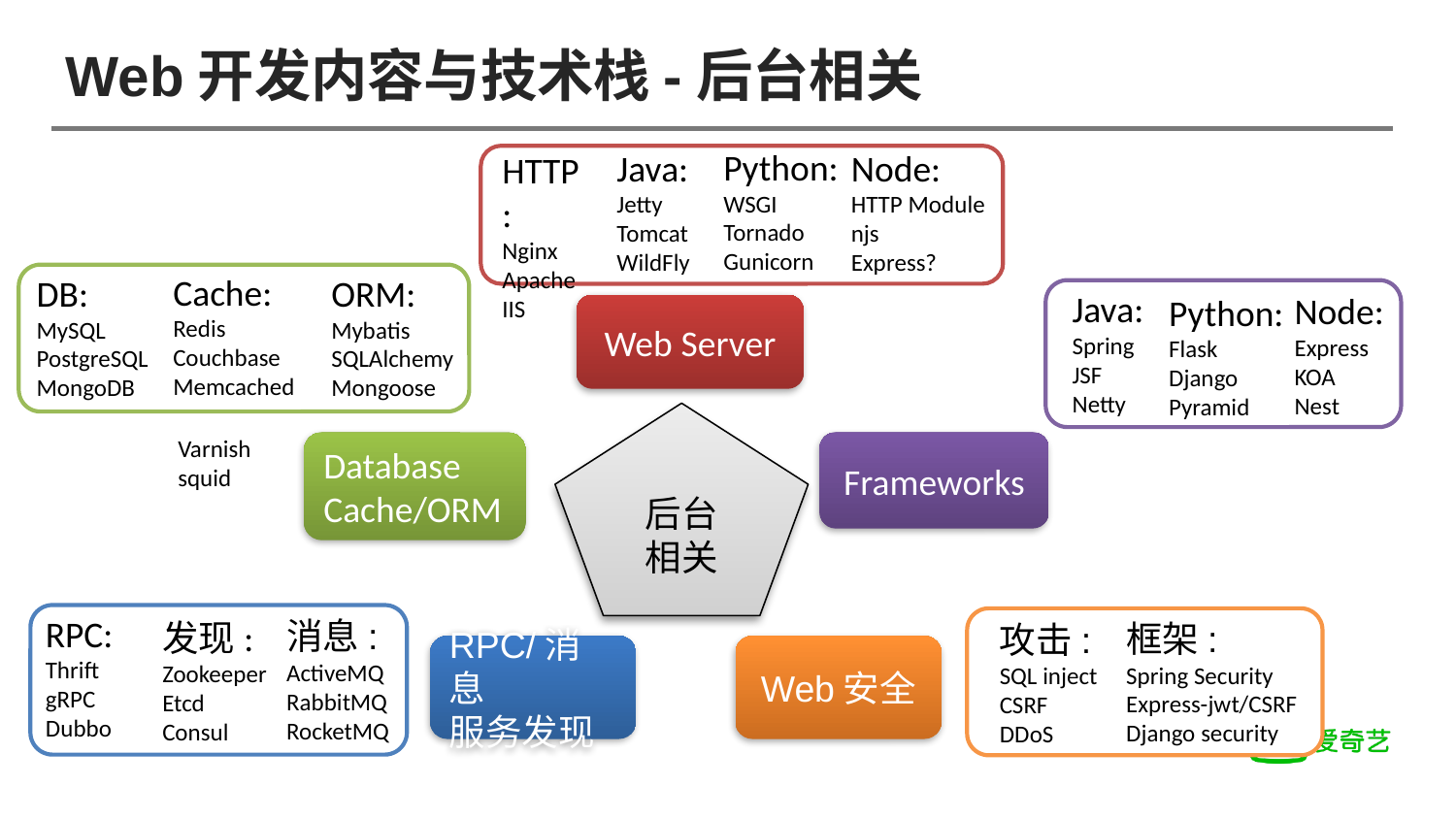

# Web开发内容与技术栈-后台相关
Python:
WSGI
Tornado
Gunicorn
Java:
Jetty
Tomcat
WildFly
Node:
HTTP Module
njs
Express?
HTTP:
Nginx
Apache
IIS

Cache:
Redis
Couchbase
Memcached
DB:
MySQL
PostgreSQL
MongoDB
ORM:
Mybatis
SQLAlchemy
Mongoose

Java:
Spring
JSF
Netty

Node:
Express
KOA
Nest
Python:
Flask
Django
Pyramid
Web Server
后台
相关
Varnish
squid
Database
Cache/ORM
Frameworks
RPC:
Thrift
gRPC
Dubbo

消息:
ActiveMQ
RabbitMQ
RocketMQ

发现:
Zookeeper
Etcd
Consul

框架:
Spring Security
Express-jwt/CSRF
Django security
攻击:
SQL inject
CSRF
DDoS
RPC/消息
服务发现
Web安全